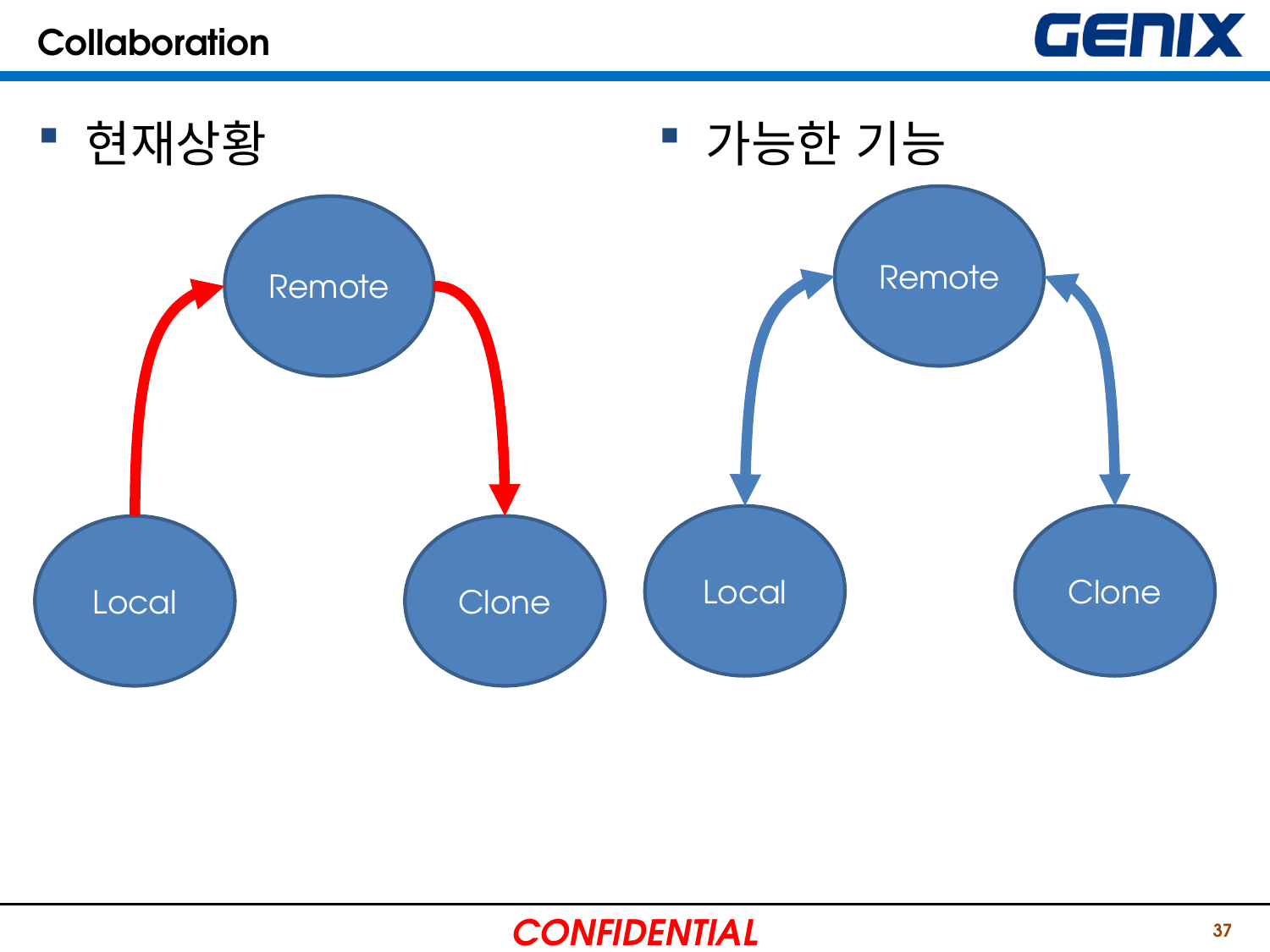

# Collaboration
현재상황
가능한 기능
Remote
Remote
Local
Clone
Local
Clone
37
CONFIDENTIAL